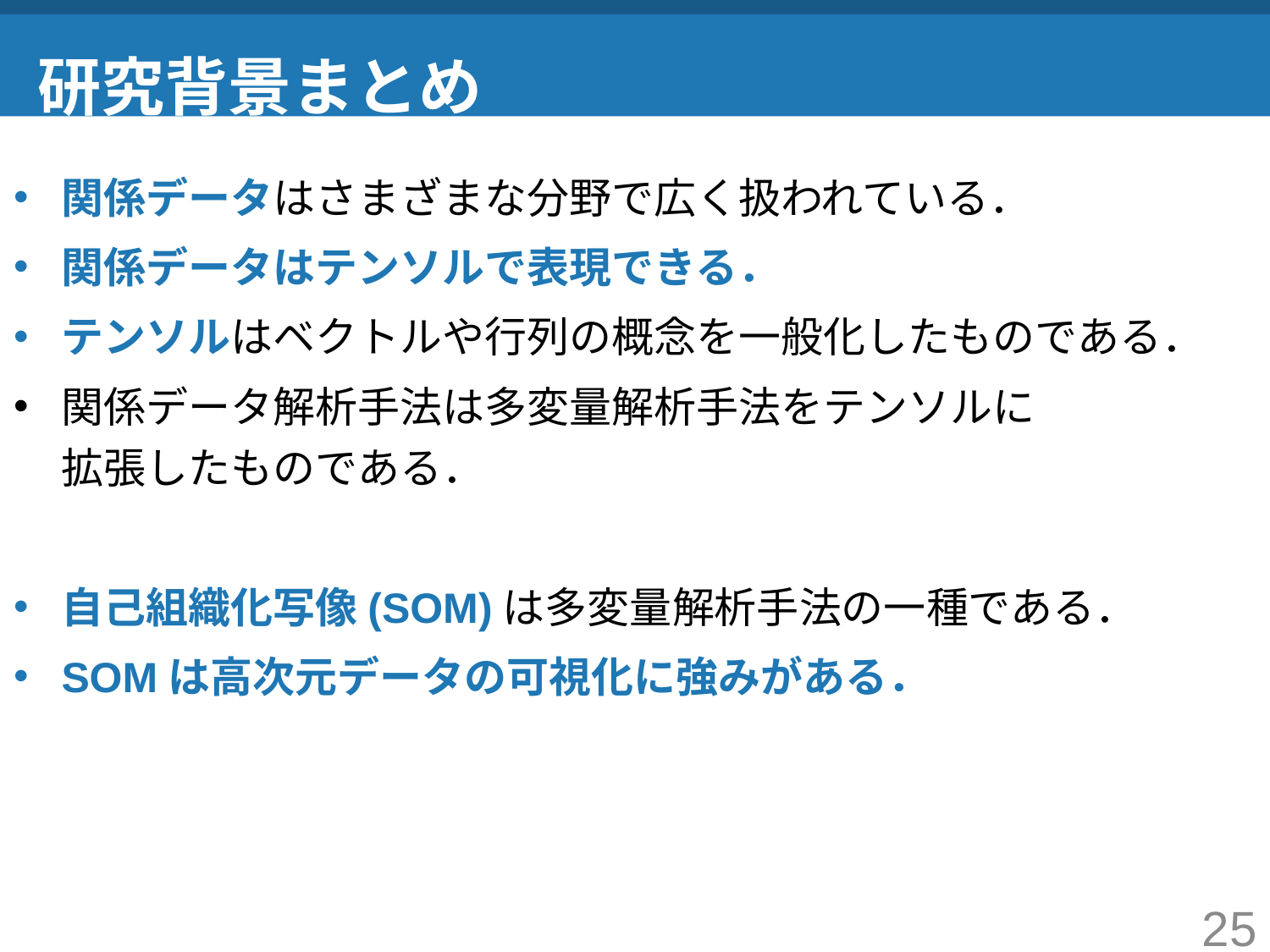

# 研究背景まとめ
関係データはさまざまな分野で広く扱われている．
関係データはテンソルで表現できる．
テンソルはベクトルや行列の概念を一般化したものである．
関係データ解析手法は多変量解析手法をテンソルに
拡張したものである．

自己組織化写像(SOM)は多変量解析手法の一種である．
SOMは高次元データの可視化に強みがある．

25